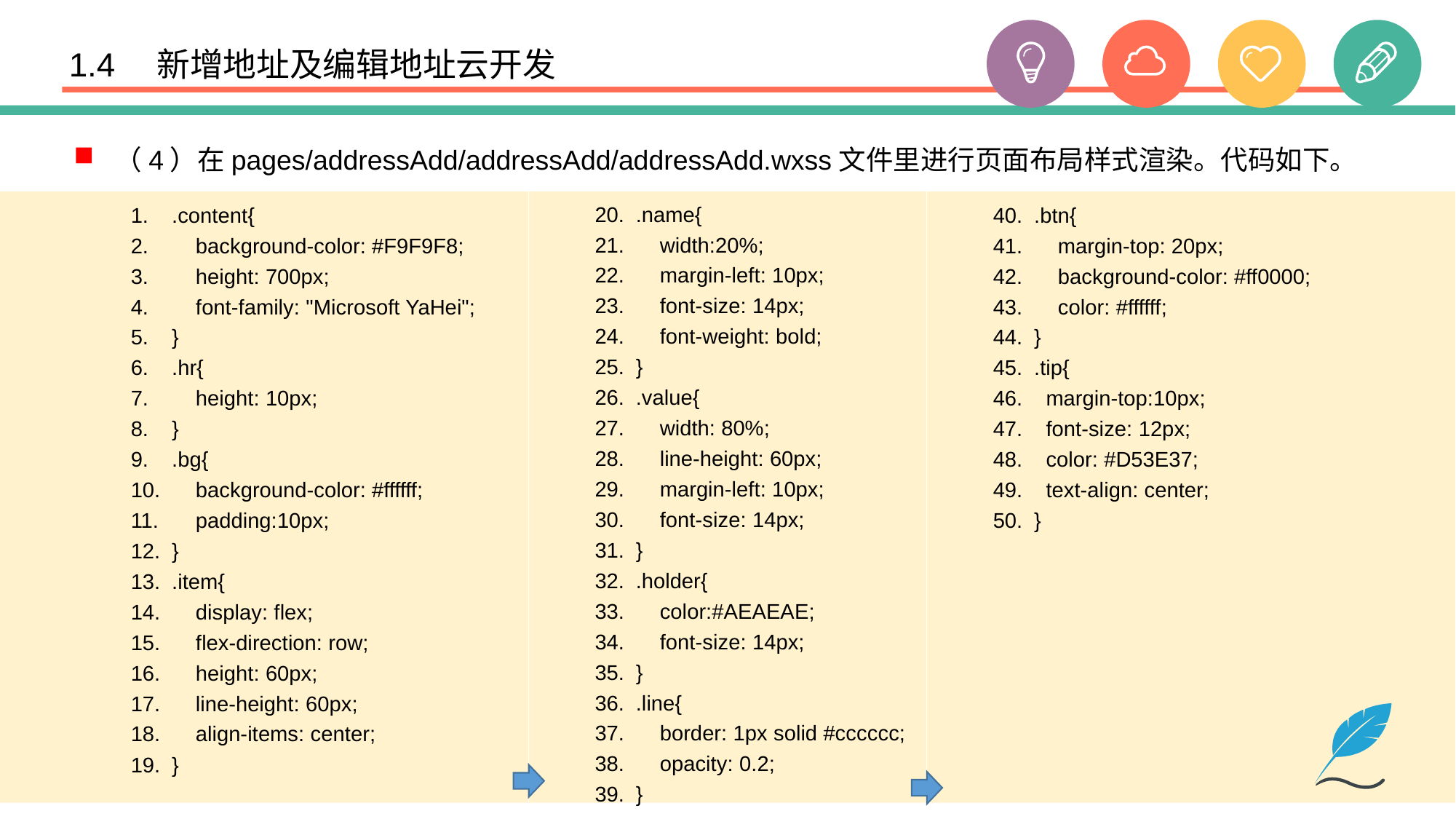

# 1.4　新增地址及编辑地址云开发
（4）在pages/addressAdd/addressAdd/addressAdd.wxss文件里进行页面布局样式渲染。代码如下。
.name{
    width:20%;
    margin-left: 10px;
    font-size: 14px;
    font-weight: bold;
}
.value{
    width: 80%;
    line-height: 60px;
    margin-left: 10px;
    font-size: 14px;
}
.holder{
    color:#AEAEAE;
    font-size: 14px;
}
.line{
    border: 1px solid #cccccc;
    opacity: 0.2;
}
.content{
    background-color: #F9F9F8;
    height: 700px;
    font-family: "Microsoft YaHei";
}
.hr{
    height: 10px;
}
.bg{
    background-color: #ffffff;
    padding:10px;
}
.item{
    display: flex;
    flex-direction: row;
    height: 60px;
    line-height: 60px;
    align-items: center;
}
.btn{
    margin-top: 20px;
    background-color: #ff0000;
    color: #ffffff;
}
.tip{
  margin-top:10px;
  font-size: 12px;
  color: #D53E37;
  text-align: center;
}